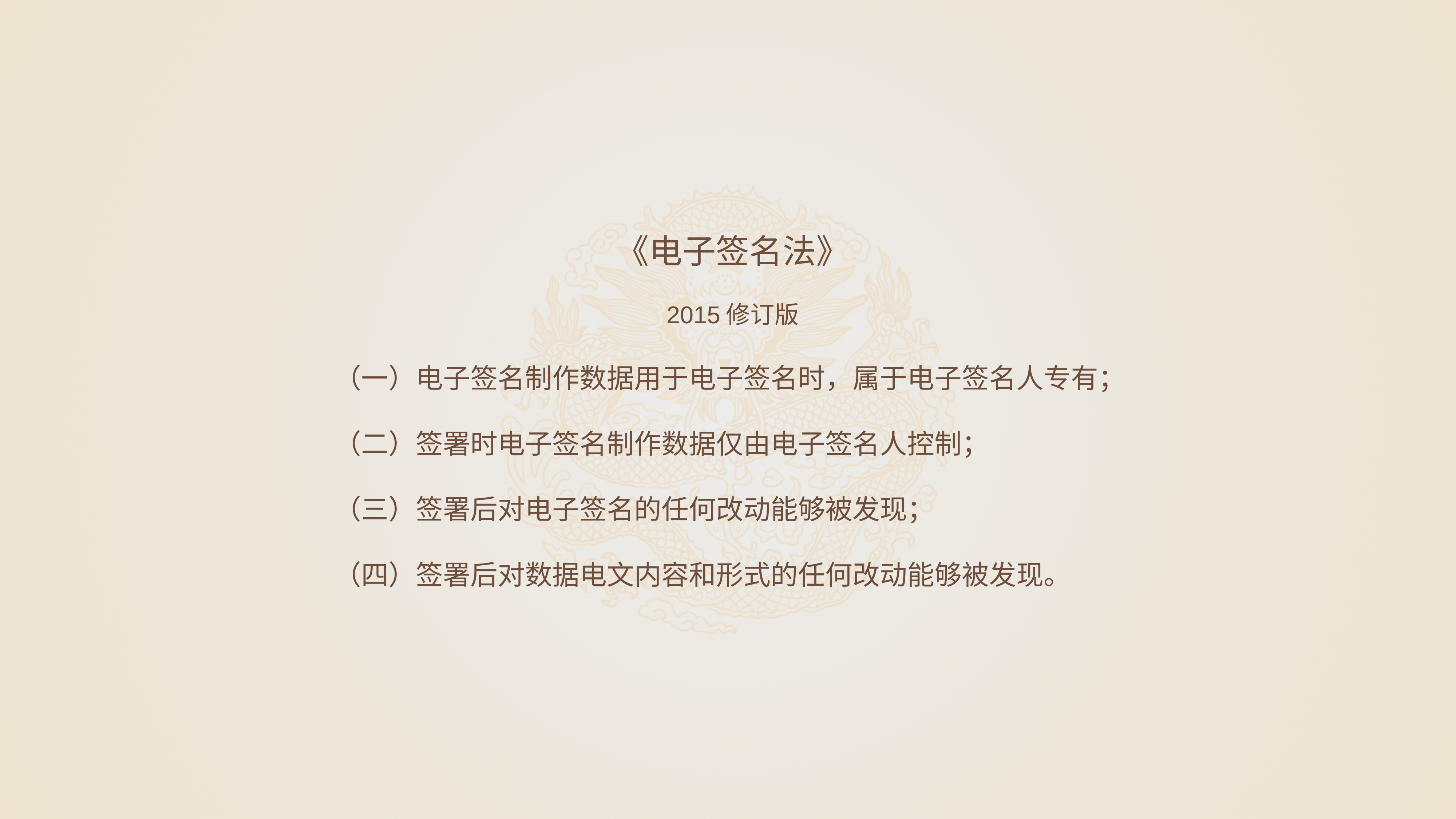

《电子签名法》
2015修订版
（一）电子签名制作数据用于电子签名时，属于电子签名人专有；
（二）签署时电子签名制作数据仅由电子签名人控制；
（三）签署后对电子签名的任何改动能够被发现；
（四）签署后对数据电文内容和形式的任何改动能够被发现。